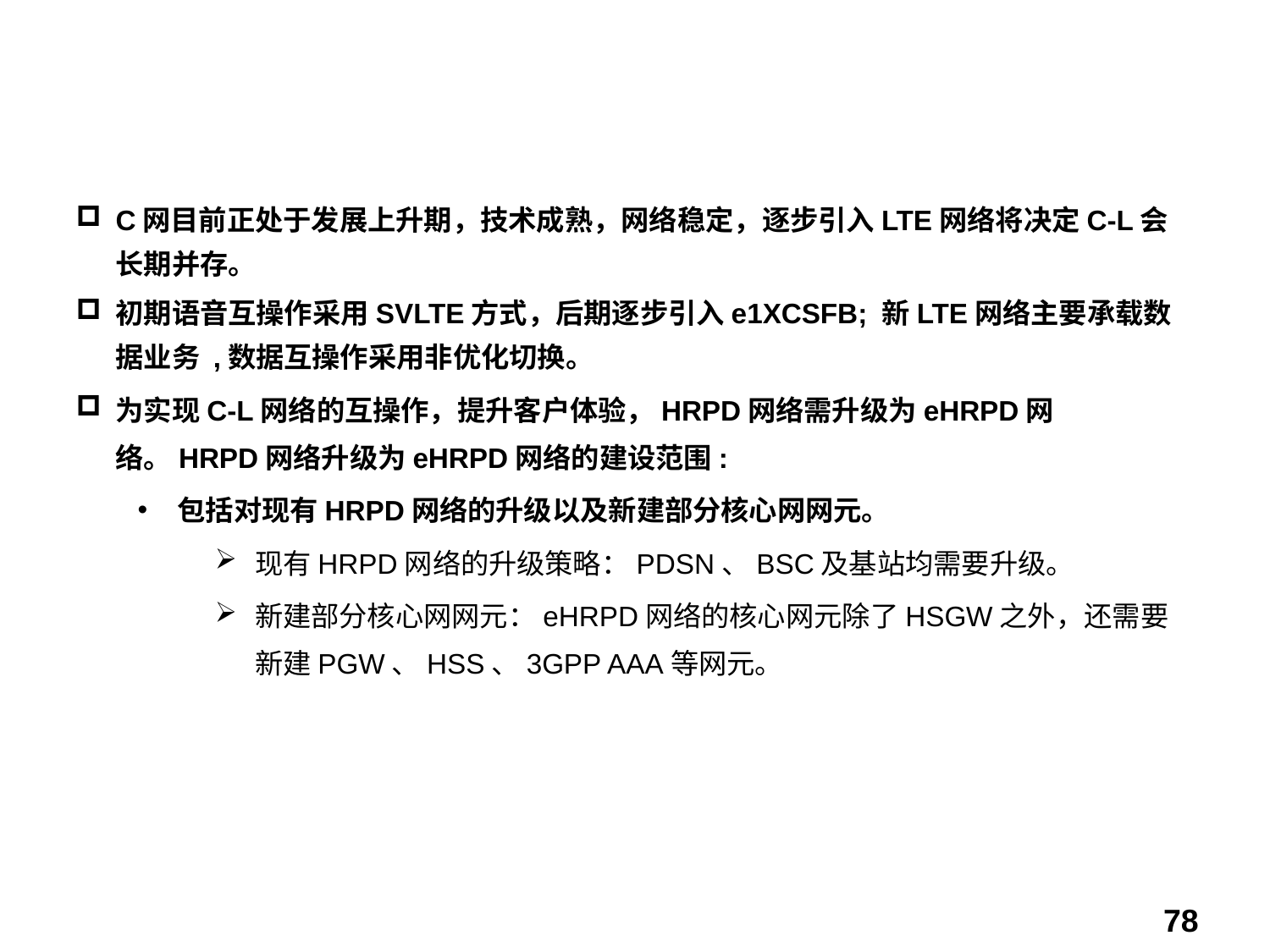

# 核心网演进策略分析（电信）
C网目前正处于发展上升期，技术成熟，网络稳定，逐步引入LTE网络将决定C-L会长期并存。
初期语音互操作采用SVLTE方式，后期逐步引入e1XCSFB; 新LTE网络主要承载数据业务 ,数据互操作采用非优化切换。
为实现C-L网络的互操作，提升客户体验，HRPD网络需升级为eHRPD网络。HRPD网络升级为eHRPD网络的建设范围:
包括对现有HRPD网络的升级以及新建部分核心网网元。
现有HRPD网络的升级策略：PDSN、BSC及基站均需要升级。
新建部分核心网网元：eHRPD网络的核心网元除了HSGW之外，还需要新建PGW、HSS、3GPP AAA等网元。